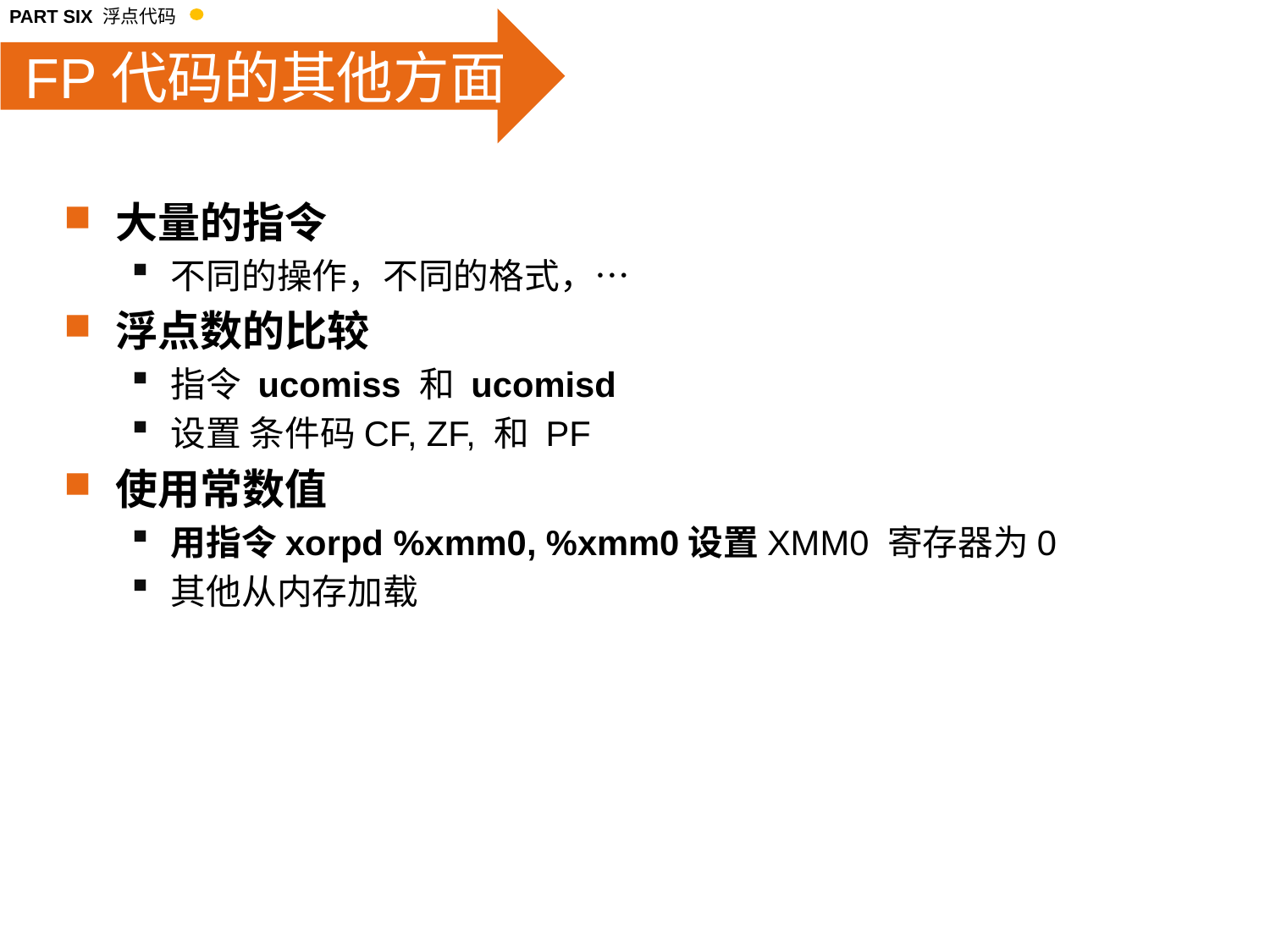

PART SIX 浮点代码
FP代码的其他方面

大量的指令
不同的操作，不同的格式，…
浮点数的比较
指令 ucomiss 和 ucomisd
设置 条件码CF, ZF, 和 PF
使用常数值
用指令xorpd %xmm0, %xmm0设置XMM0 寄存器为0
其他从内存加载